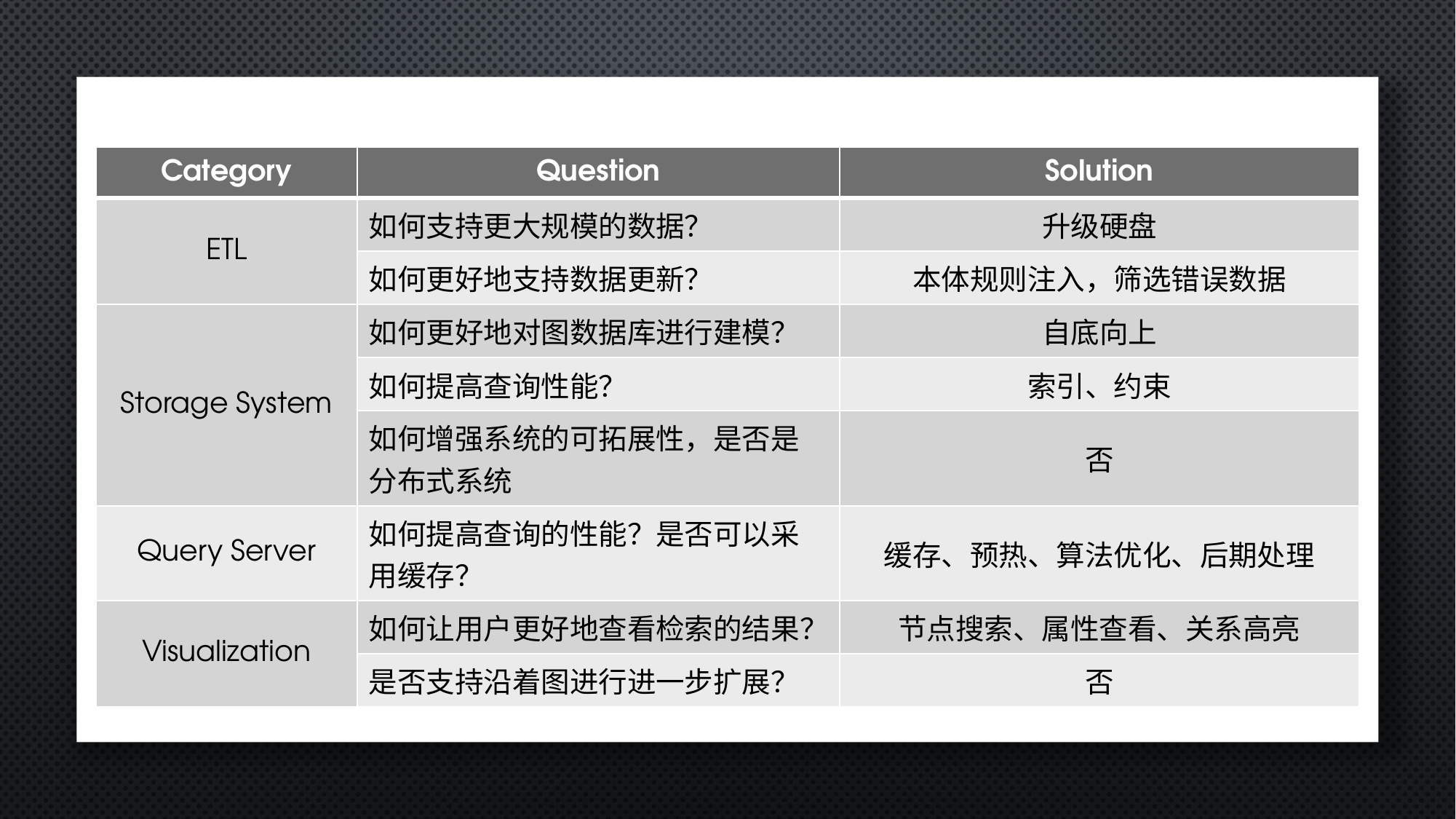

| Category | Question | Solution |
| --- | --- | --- |
| ETL | 如何支持更大规模的数据？ | 升级硬盘 |
|  | 如何更好地支持数据更新？ | 本体规则注入，筛选错误数据 |
| Storage System | 如何更好地对图数据库进行建模？ | 自底向上 |
|  | 如何提高查询性能？ | 索引、约束 |
|  | 如何增强系统的可拓展性，是否是分布式系统 | 否 |
| Query Server | 如何提高查询的性能？是否可以采用缓存？ | 缓存、预热、算法优化、后期处理 |
| Visualization | 如何让用户更好地查看检索的结果？ | 节点搜索、属性查看、关系高亮 |
|  | 是否支持沿着图进行进一步扩展？ | 否 |